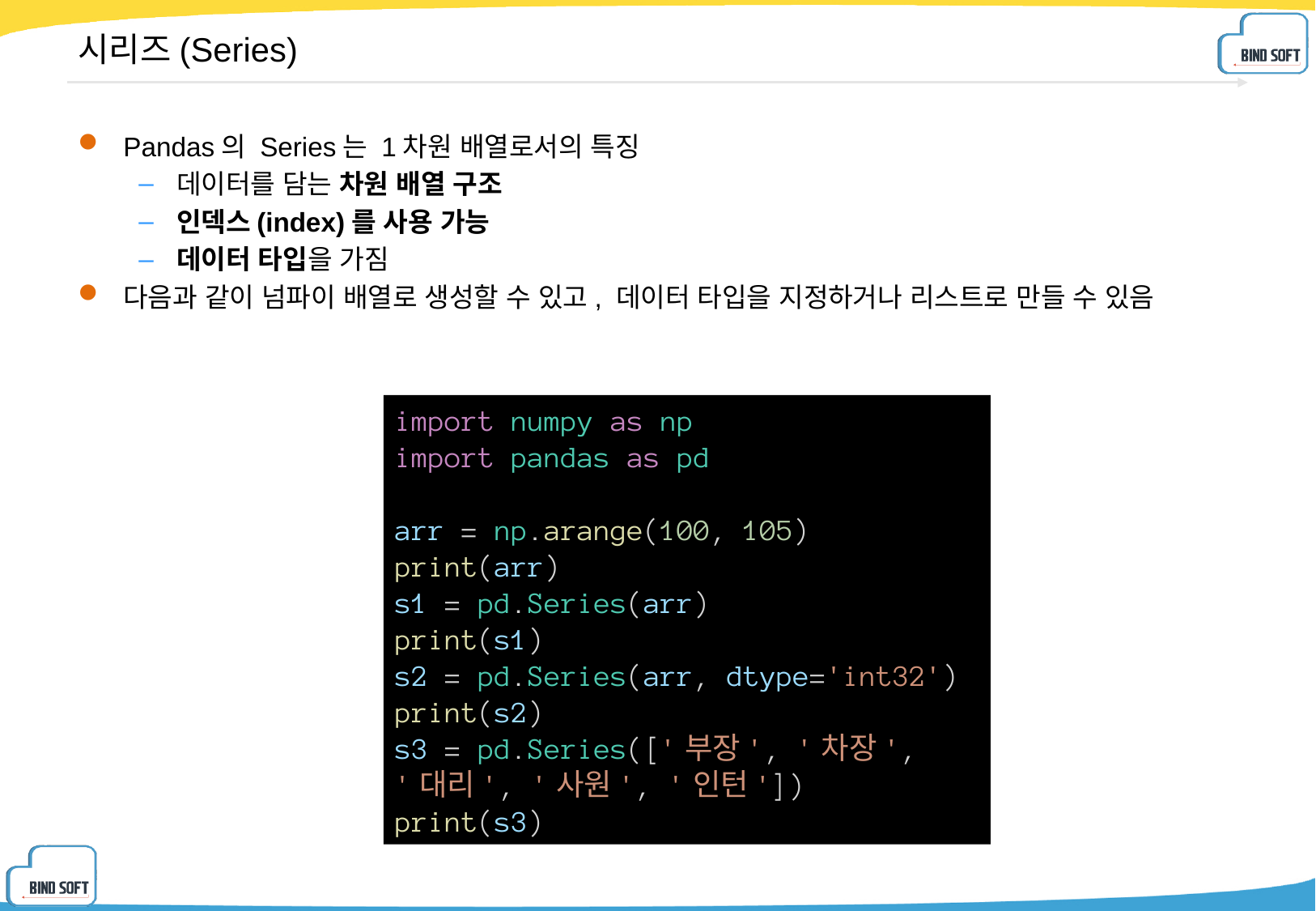

# 시리즈(Series)
Pandas의 Series는 1차원 배열로서의 특징
데이터를 담는 차원 배열 구조
인덱스(index)를 사용 가능
데이터 타입을 가짐
다음과 같이 넘파이 배열로 생성할 수 있고, 데이터 타입을 지정하거나 리스트로 만들 수 있음

import numpy as np
import pandas as pd
arr = np.arange(100, 105)
print(arr)
s1 = pd.Series(arr)
print(s1)
s2 = pd.Series(arr, dtype='int32')
print(s2)
s3 = pd.Series(['부장', '차장', '대리', '사원', '인턴'])
print(s3)